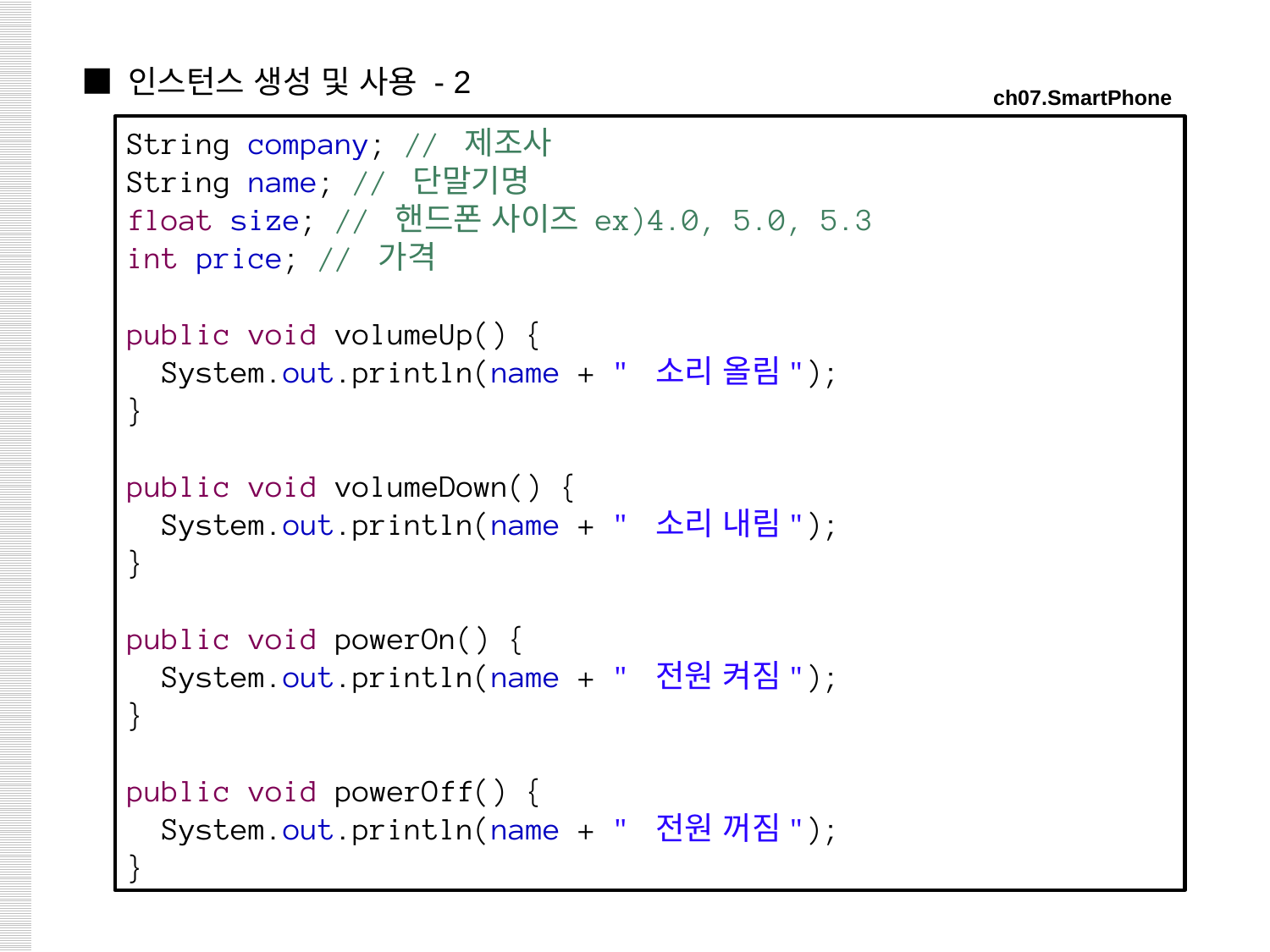

■ 인스턴스 생성 및 사용 - 2
ch07.SmartPhone
String company; // 제조사
String name; // 단말기명
float size; // 핸드폰 사이즈 ex)4.0, 5.0, 5.3
int price; // 가격

public void volumeUp() {
  System.out.println(name + " 소리 올림");
}

public void volumeDown() {
  System.out.println(name + " 소리 내림");
}

public void powerOn() {
  System.out.println(name + " 전원 켜짐");
}

public void powerOff() {
  System.out.println(name + " 전원 꺼짐");
}